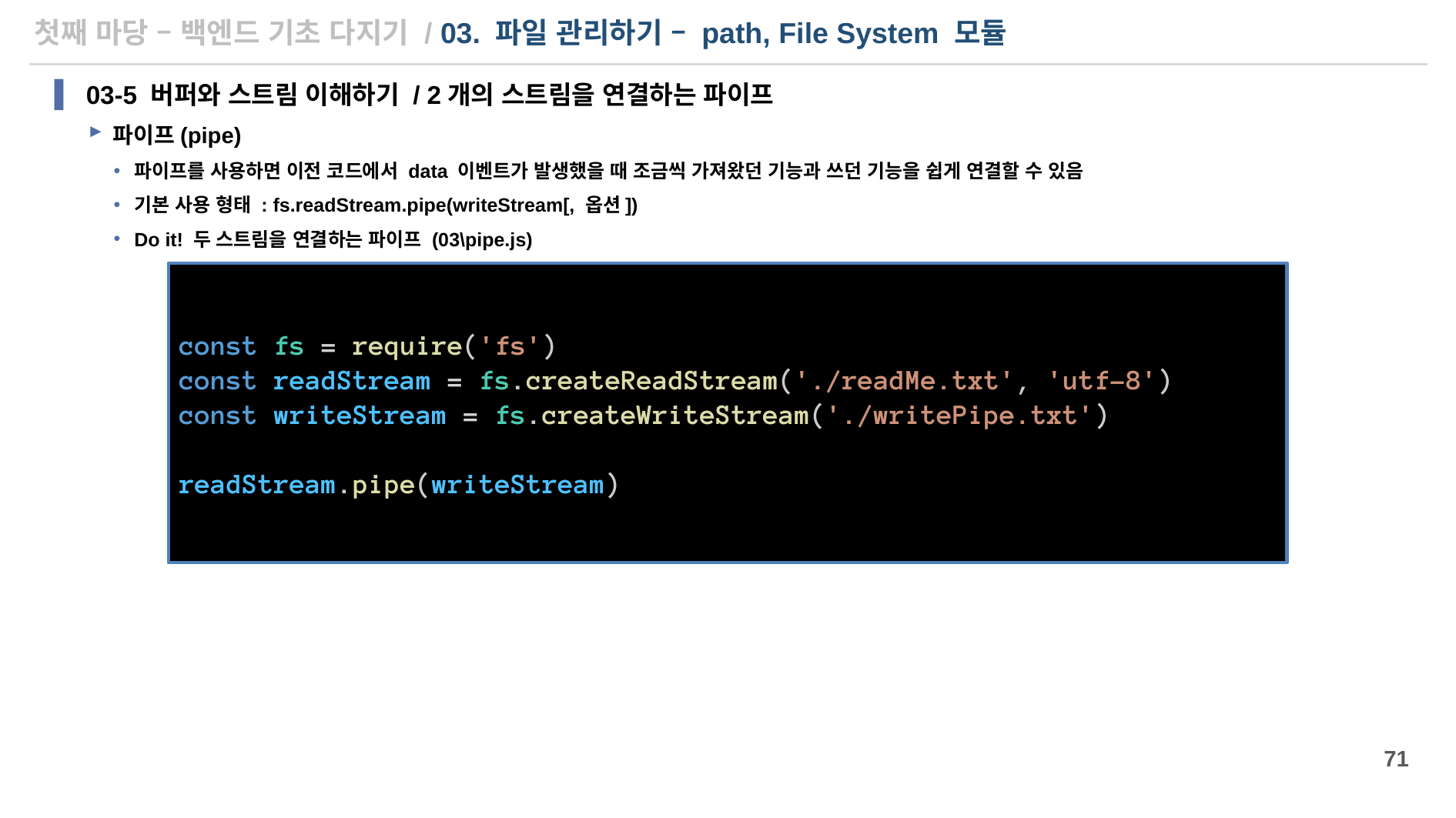

# 첫째 마당 – 백엔드 기초 다지기 / 03. 파일 관리하기 – path, File System 모듈
03-5 버퍼와 스트림 이해하기 / 2개의 스트림을 연결하는 파이프
파이프(pipe)
파이프를 사용하면 이전 코드에서 data 이벤트가 발생했을 때 조금씩 가져왔던 기능과 쓰던 기능을 쉽게 연결할 수 있음
기본 사용 형태 : fs.readStream.pipe(writeStream[, 옵션])
Do it! 두 스트림을 연결하는 파이프 (03\pipe.js)

const fs = require('fs')
const readStream = fs.createReadStream('./readMe.txt', 'utf-8')
const writeStream = fs.createWriteStream('./writePipe.txt')
readStream.pipe(writeStream)
71